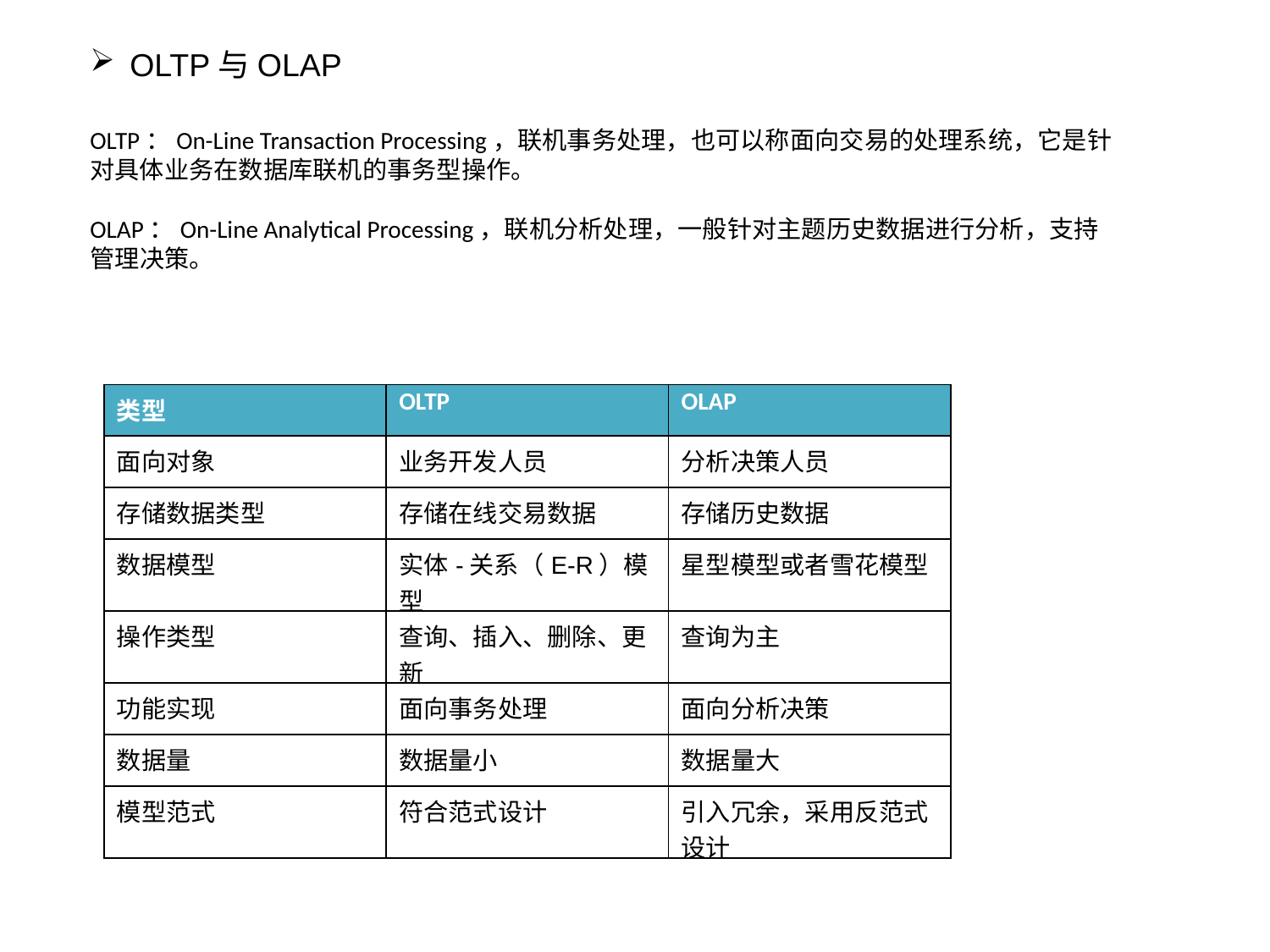

OLTP与OLAP
OLTP：On-Line Transaction Processing，联机事务处理，也可以称面向交易的处理系统，它是针对具体业务在数据库联机的事务型操作。

OLAP：On-Line Analytical Processing，联机分析处理，一般针对主题历史数据进行分析，支持管理决策。
| 类型 | OLTP | OLAP |
| --- | --- | --- |
| 面向对象 | 业务开发人员 | 分析决策人员 |
| 存储数据类型 | 存储在线交易数据 | 存储历史数据 |
| 数据模型 | 实体-关系（E-R）模型 | 星型模型或者雪花模型 |
| 操作类型 | 查询、插入、删除、更新 | 查询为主 |
| 功能实现 | 面向事务处理 | 面向分析决策 |
| 数据量 | 数据量小 | 数据量大 |
| 模型范式 | 符合范式设计 | 引入冗余，采用反范式设计 |